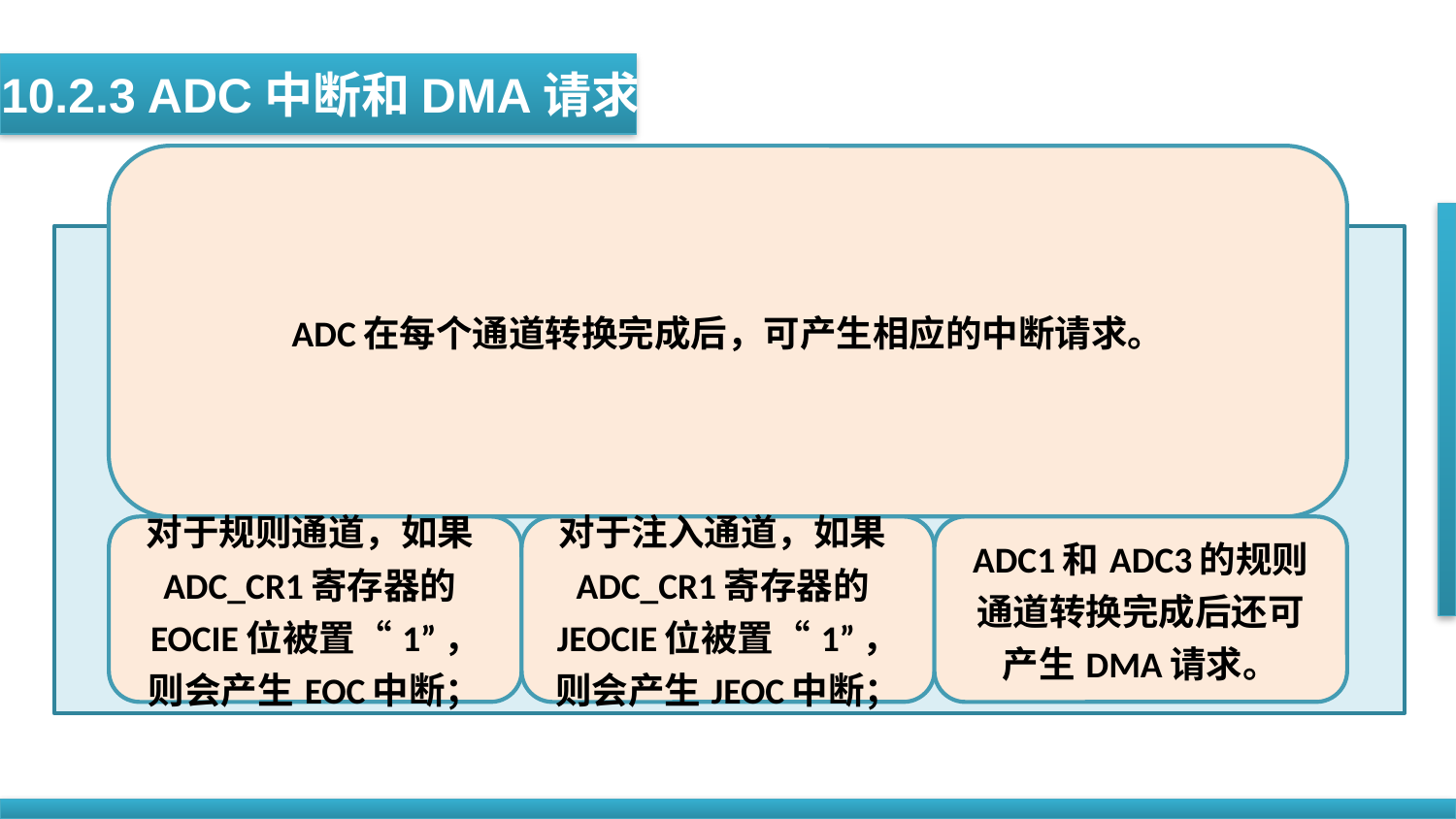

10.2.3 ADC中断和DMA请求
ADC在每个通道转换完成后，可产生相应的中断请求。
对于规则通道，如果ADC_CR1寄存器的EOCIE位被置“1”，则会产生EOC中断；
对于注入通道，如果ADC_CR1寄存器的JEOCIE位被置“1”，则会产生JEOC中断；
ADC1和ADC3的规则通道转换完成后还可产生DMA请求。